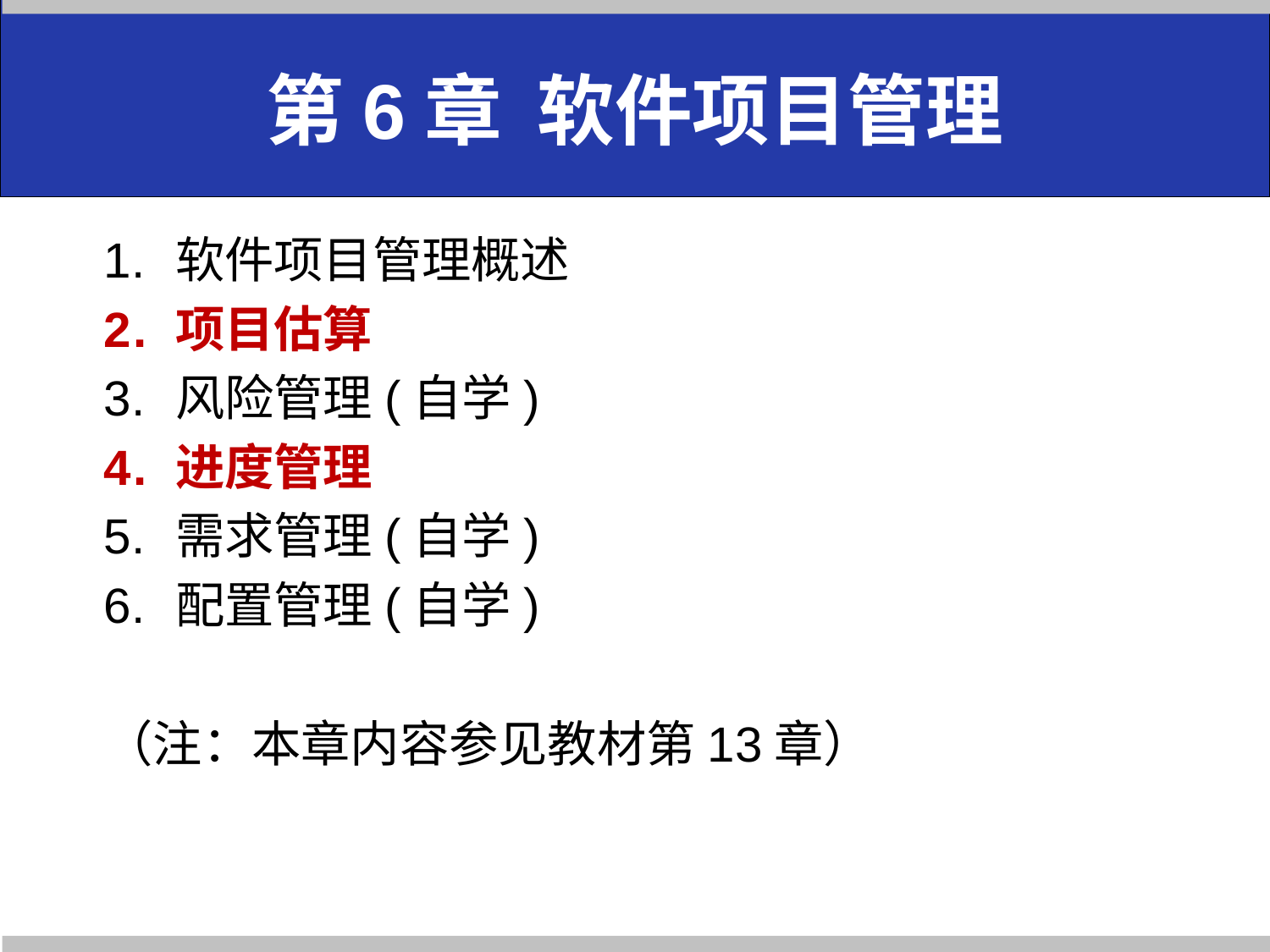

# 第6章  软件项目管理
软件项目管理概述
项目估算
风险管理(自学)
进度管理
需求管理(自学)
配置管理(自学)

（注：本章内容参见教材第13章）